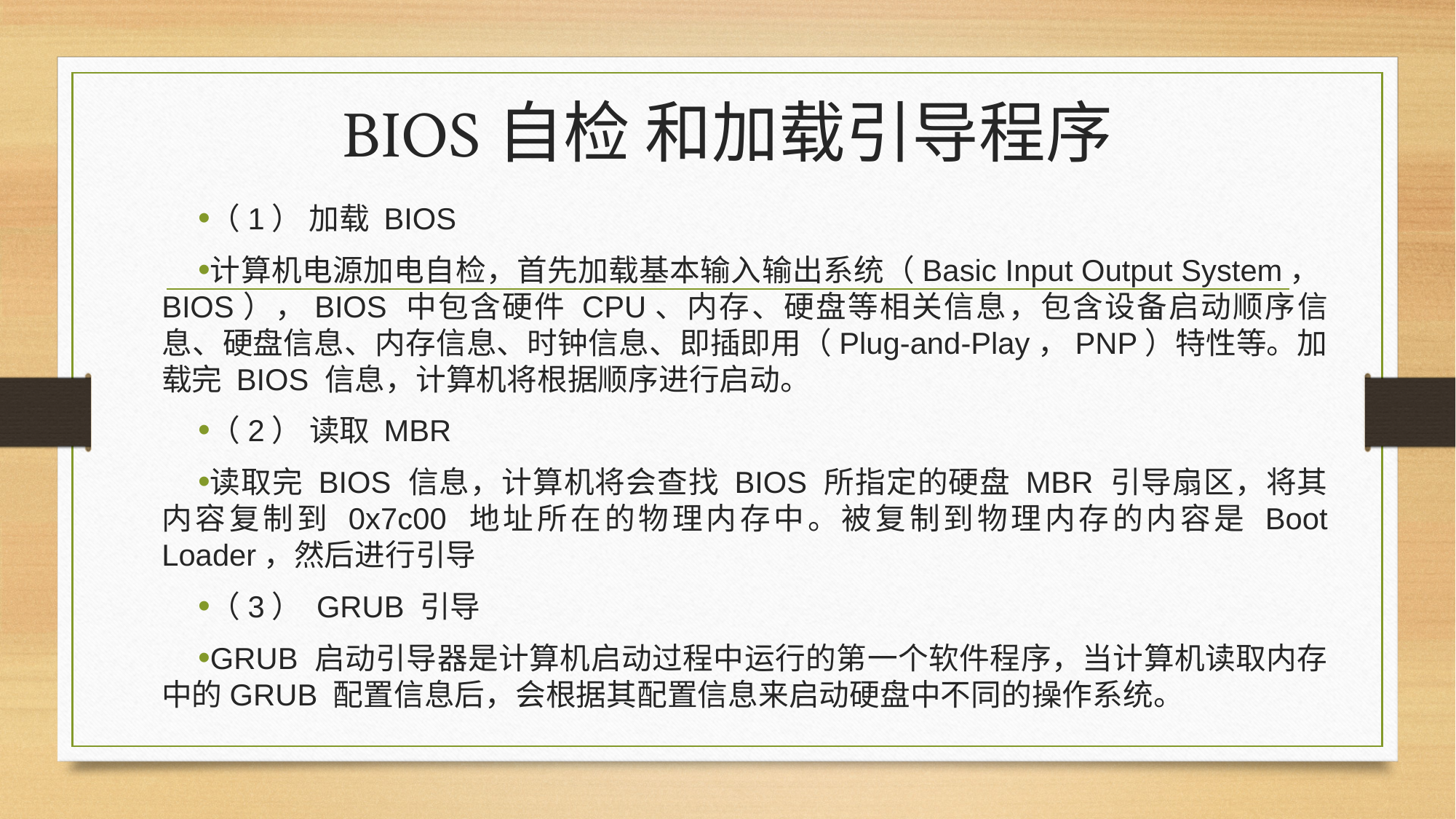

# BIOS自检 和加载引导程序
（1） 加载 BIOS
计算机电源加电自检，首先加载基本输入输出系统（Basic Input Output System，BIOS），BIOS 中包含硬件 CPU、内存、硬盘等相关信息，包含设备启动顺序信息、硬盘信息、内存信息、时钟信息、即插即用（Plug-and-Play，PNP）特性等。加载完 BIOS 信息，计算机将根据顺序进行启动。
（2） 读取 MBR
读取完 BIOS 信息，计算机将会查找 BIOS 所指定的硬盘 MBR 引导扇区，将其内容复制到 0x7c00 地址所在的物理内存中。被复制到物理内存的内容是 Boot Loader，然后进行引导
（3） GRUB 引导
GRUB 启动引导器是计算机启动过程中运行的第一个软件程序，当计算机读取内存中的GRUB 配置信息后，会根据其配置信息来启动硬盘中不同的操作系统。